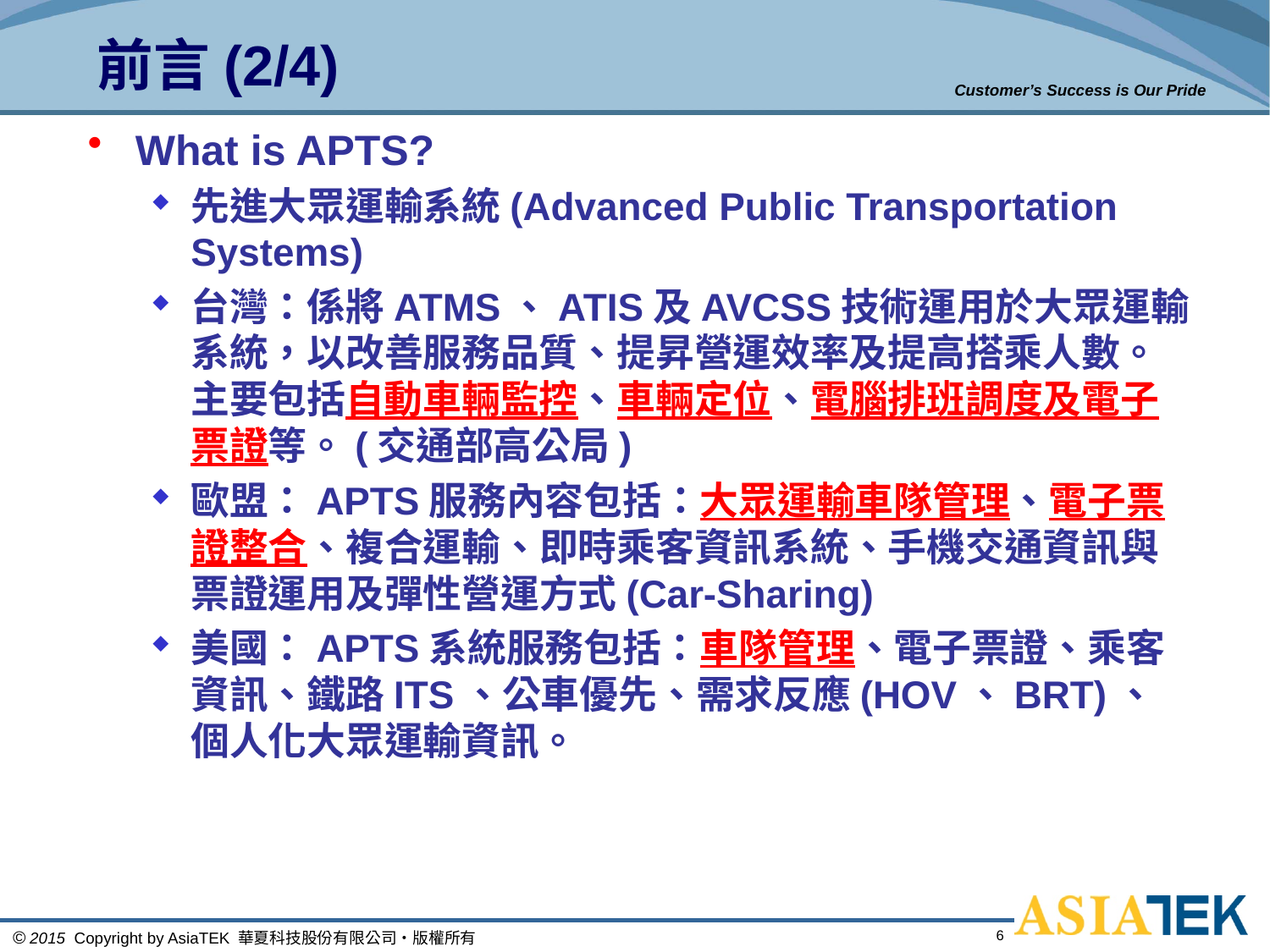

# 前言(2/4)
What is APTS?
先進大眾運輸系統(Advanced Public Transportation Systems)
台灣：係將ATMS、ATIS及AVCSS技術運用於大眾運輸系統，以改善服務品質、提昇營運效率及提高搭乘人數。主要包括自動車輛監控、車輛定位、電腦排班調度及電子票證等。(交通部高公局)
歐盟：APTS服務內容包括：大眾運輸車隊管理、電子票證整合、複合運輸、即時乘客資訊系統、手機交通資訊與票證運用及彈性營運方式(Car-Sharing)
美國：APTS系統服務包括：車隊管理、電子票證、乘客資訊、鐵路ITS、公車優先、需求反應(HOV、BRT)、個人化大眾運輸資訊。
6